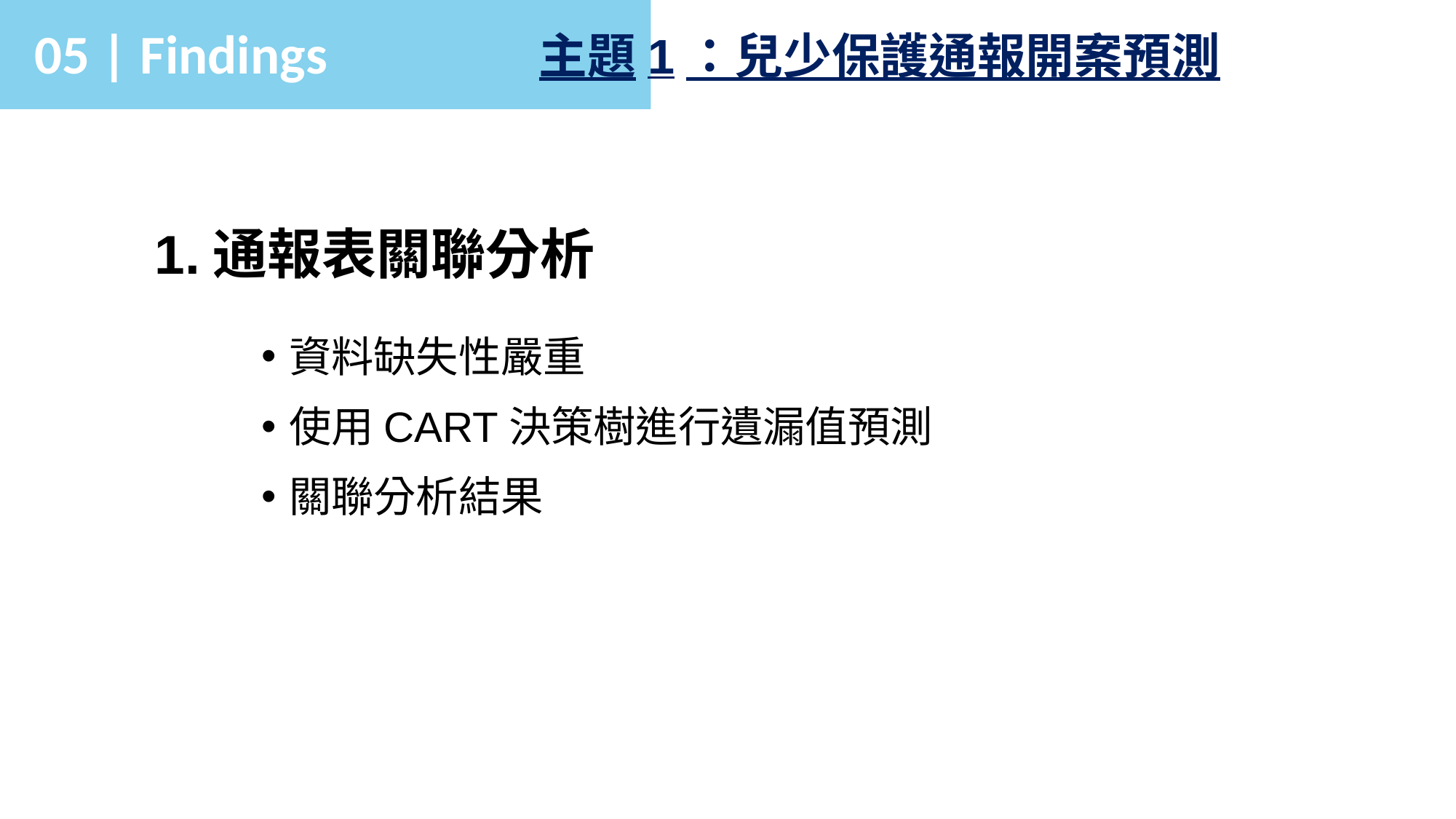

05 | Findings
主題1：兒少保護通報開案預測
1.通報表關聯分析
資料缺失性嚴重
使用CART決策樹進行遺漏值預測
關聯分析結果